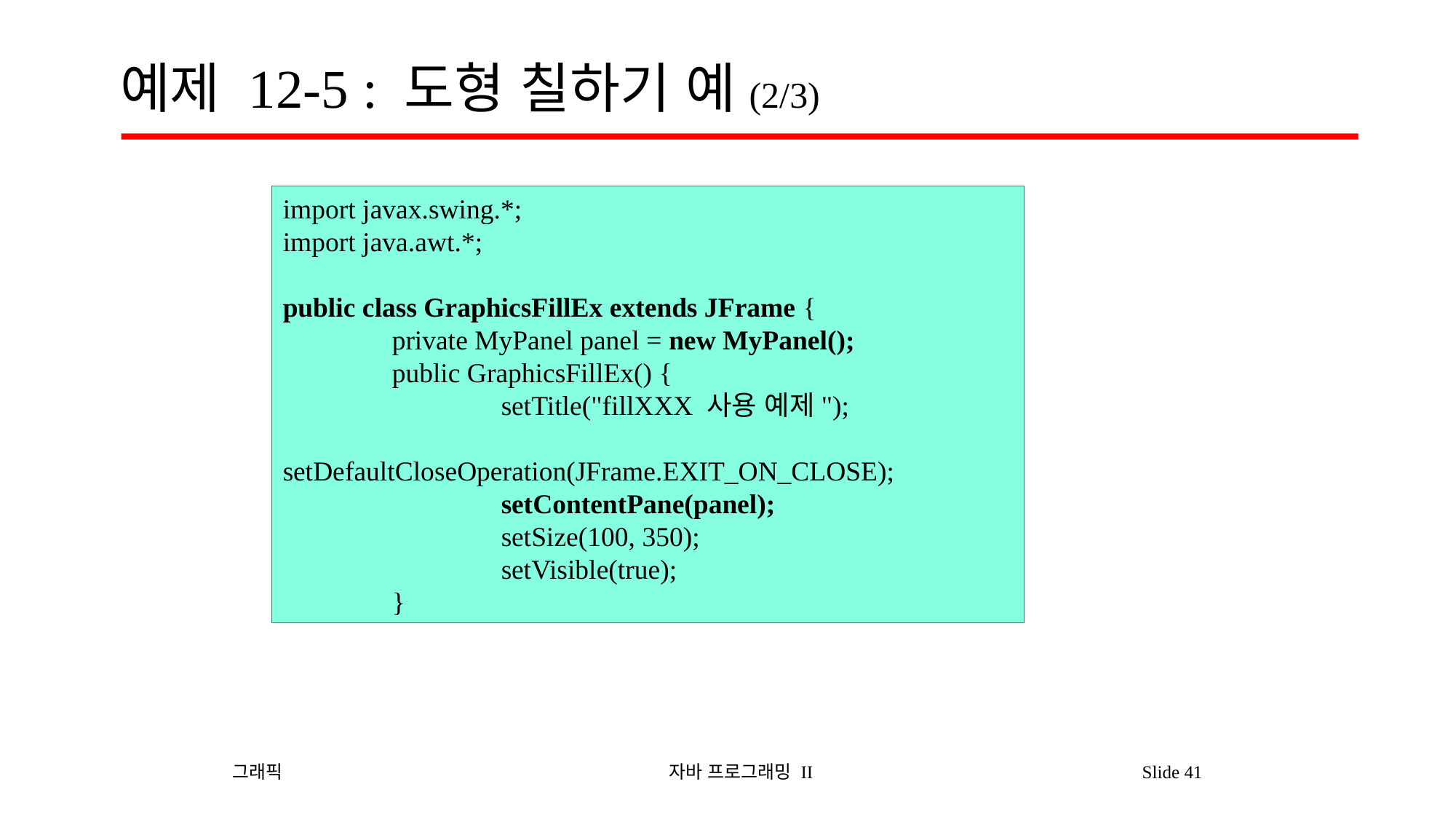

# 예제 12-5 : 도형 칠하기 예(2/3)
import javax.swing.*;
import java.awt.*;

public class GraphicsFillEx extends JFrame {
	private MyPanel panel = new MyPanel();
	public GraphicsFillEx() {
		setTitle("fillXXX 사용 예제");
		setDefaultCloseOperation(JFrame.EXIT_ON_CLOSE);
		setContentPane(panel);
		setSize(100, 350);
		setVisible(true);
	}